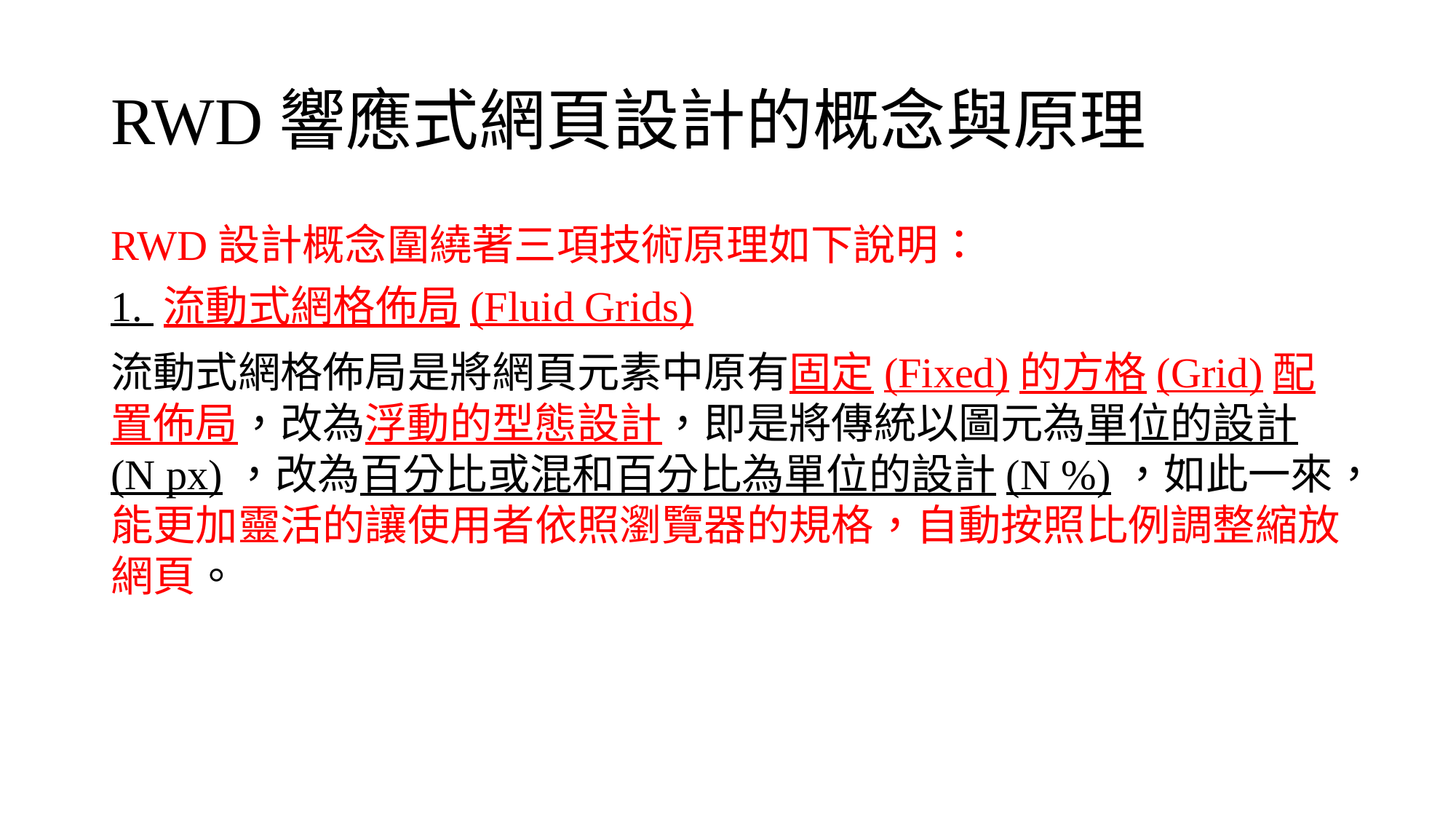

# RWD響應式網頁設計的概念與原理
RWD設計概念圍繞著三項技術原理如下說明：
1. 流動式網格佈局(Fluid Grids)
流動式網格佈局是將網頁元素中原有固定(Fixed)的方格(Grid)配置佈局，改為浮動的型態設計，即是將傳統以圖元為單位的設計(N px)，改為百分比或混和百分比為單位的設計(N %)，如此一來，能更加靈活的讓使用者依照瀏覽器的規格，自動按照比例調整縮放網頁。